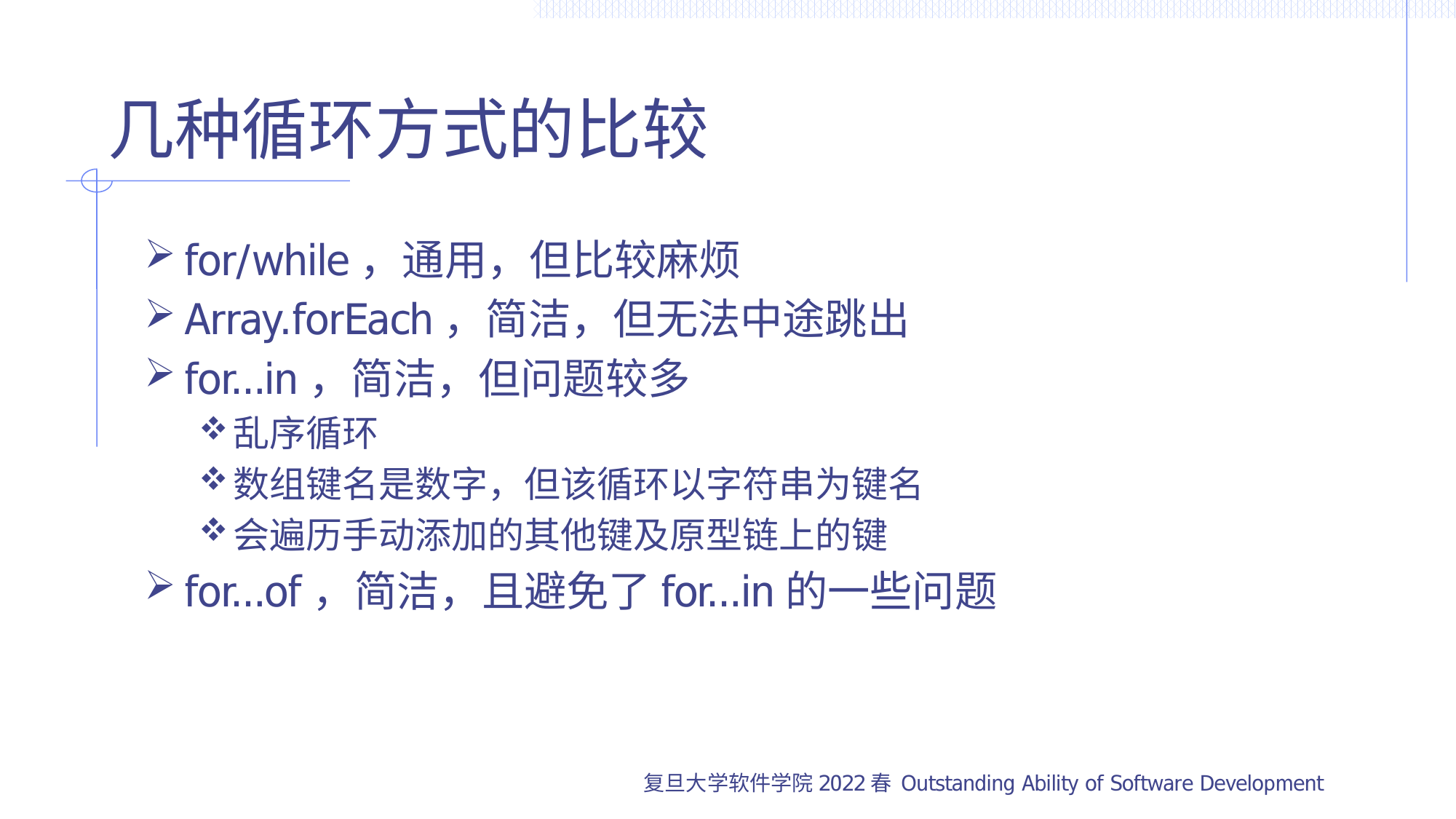

# 几种循环方式的比较
for/while，通用，但比较麻烦
Array.forEach，简洁，但无法中途跳出
for…in，简洁，但问题较多
乱序循环
数组键名是数字，但该循环以字符串为键名
会遍历手动添加的其他键及原型链上的键
for…of，简洁，且避免了for…in的一些问题